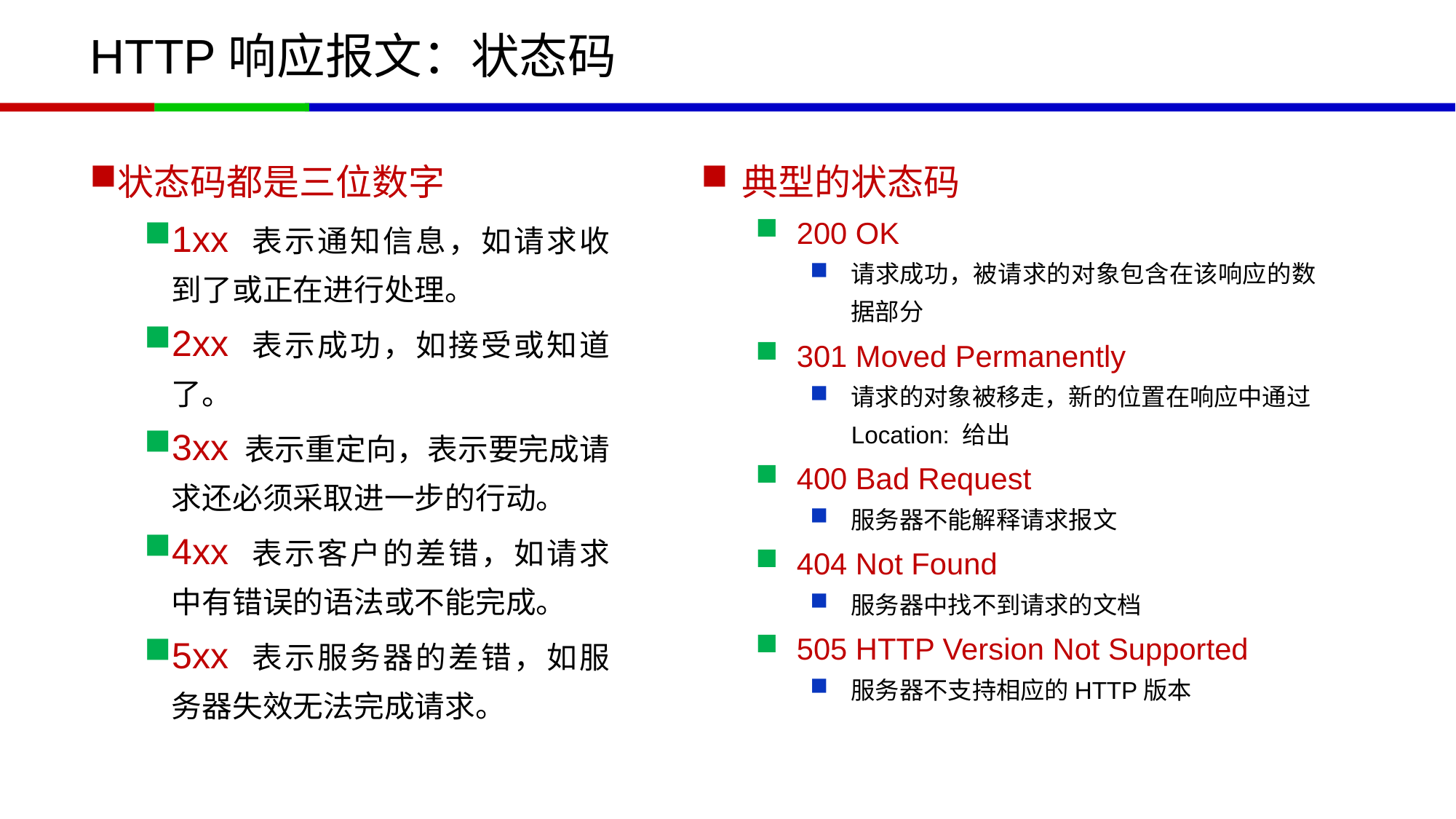

# HTTP响应报文：状态码
状态码都是三位数字
1xx 表示通知信息，如请求收到了或正在进行处理。
2xx 表示成功，如接受或知道了。
3xx 表示重定向，表示要完成请求还必须采取进一步的行动。
4xx 表示客户的差错，如请求中有错误的语法或不能完成。
5xx 表示服务器的差错，如服务器失效无法完成请求。
典型的状态码
200 OK
请求成功，被请求的对象包含在该响应的数据部分
301 Moved Permanently
请求的对象被移走，新的位置在响应中通过Location: 给出
400 Bad Request
服务器不能解释请求报文
404 Not Found
服务器中找不到请求的文档
505 HTTP Version Not Supported
服务器不支持相应的HTTP版本
135